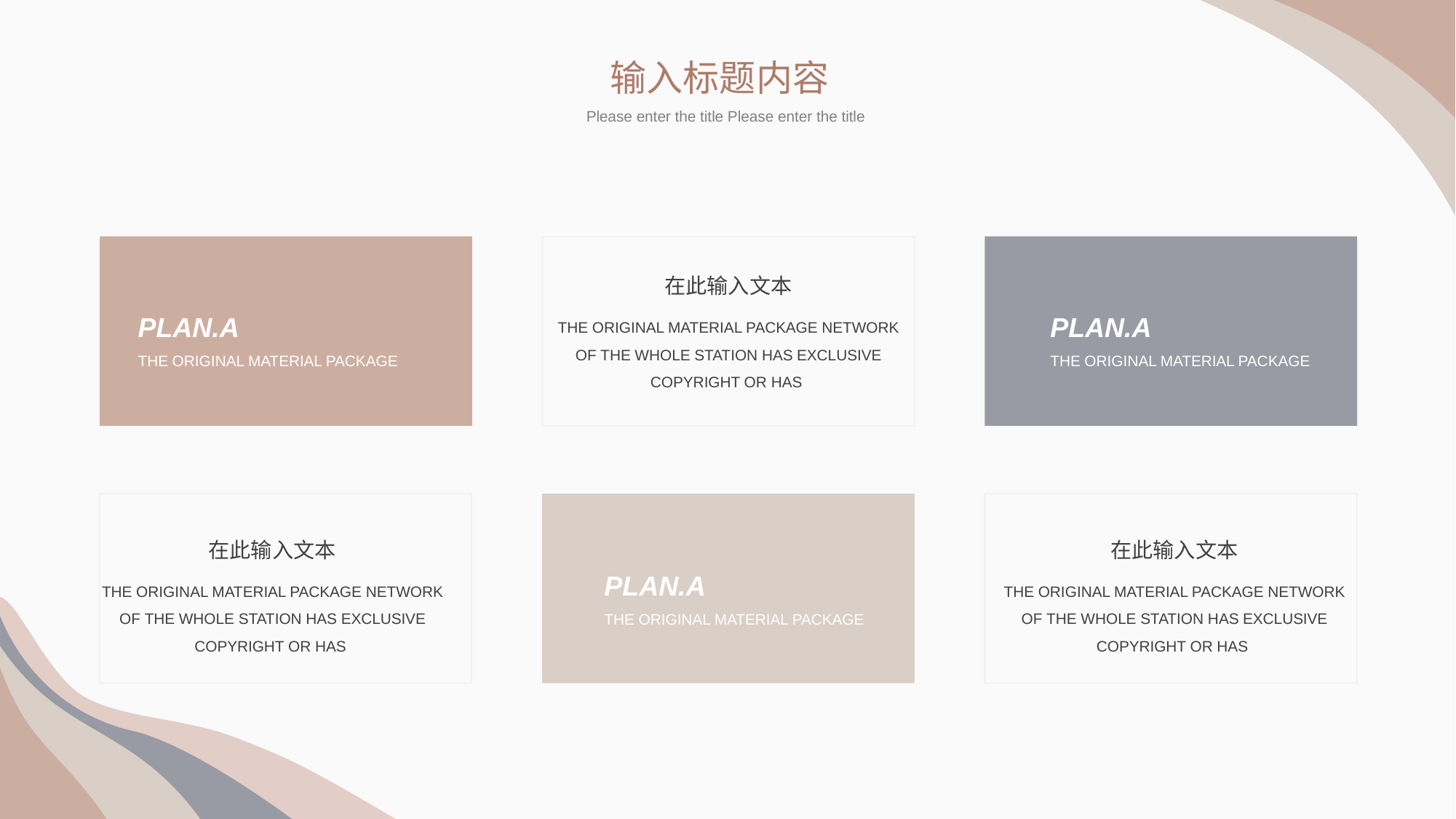

输入标题内容
Please enter the title Please enter the title

PLAN.A
THE ORIGINAL MATERIAL PACKAGE

在此输入文本
THE ORIGINAL MATERIAL PACKAGE NETWORK OF THE WHOLE STATION HAS EXCLUSIVE COPYRIGHT OR HAS

PLAN.A
THE ORIGINAL MATERIAL PACKAGE

在此输入文本
THE ORIGINAL MATERIAL PACKAGE NETWORK OF THE WHOLE STATION HAS EXCLUSIVE COPYRIGHT OR HAS

PLAN.A
THE ORIGINAL MATERIAL PACKAGE

在此输入文本
THE ORIGINAL MATERIAL PACKAGE NETWORK OF THE WHOLE STATION HAS EXCLUSIVE COPYRIGHT OR HAS